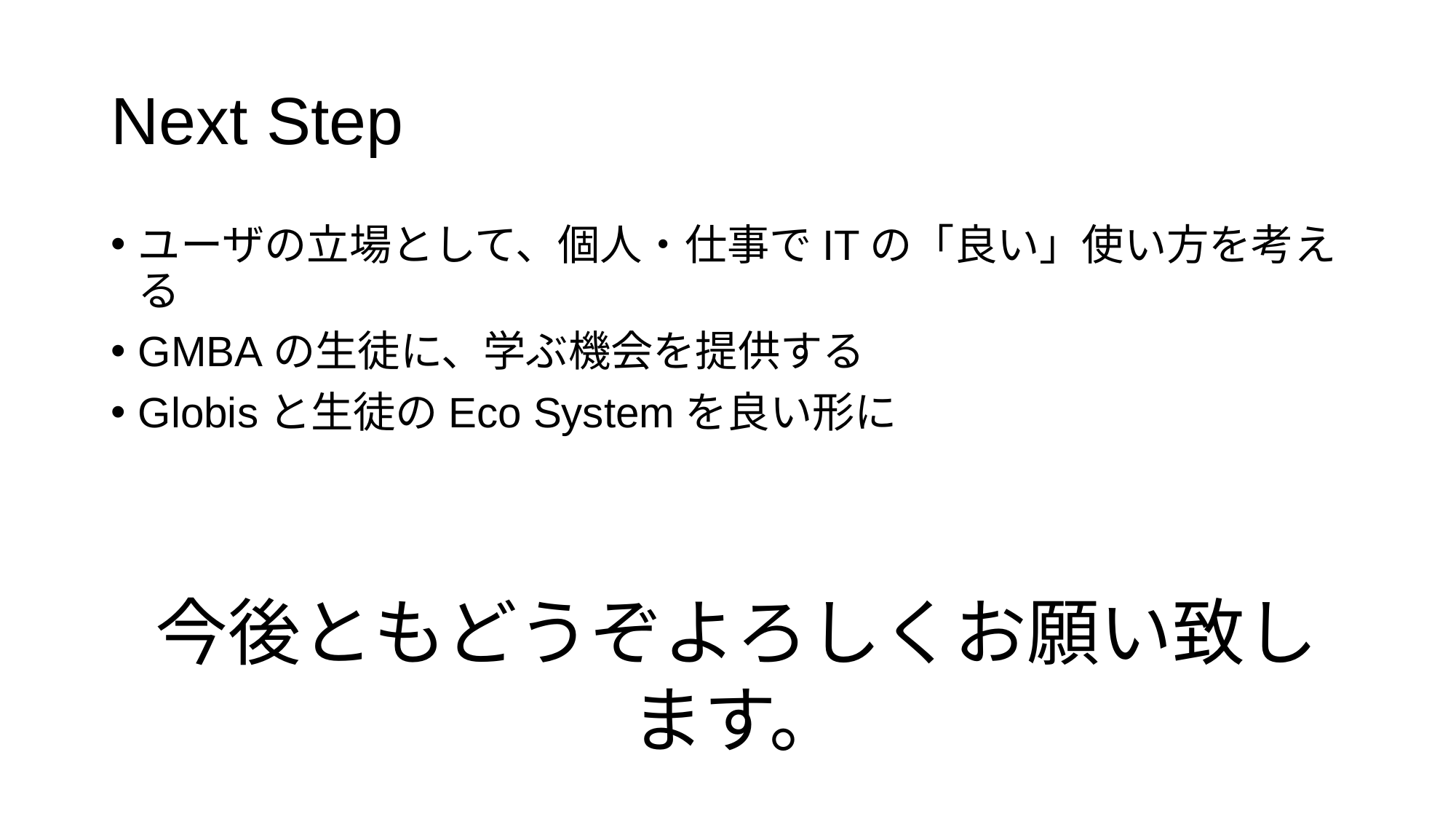

# Next Step
ユーザの立場として、個人・仕事でITの「良い」使い方を考える
GMBAの生徒に、学ぶ機会を提供する
Globisと生徒のEco Systemを良い形に

今後ともどうぞよろしくお願い致します。